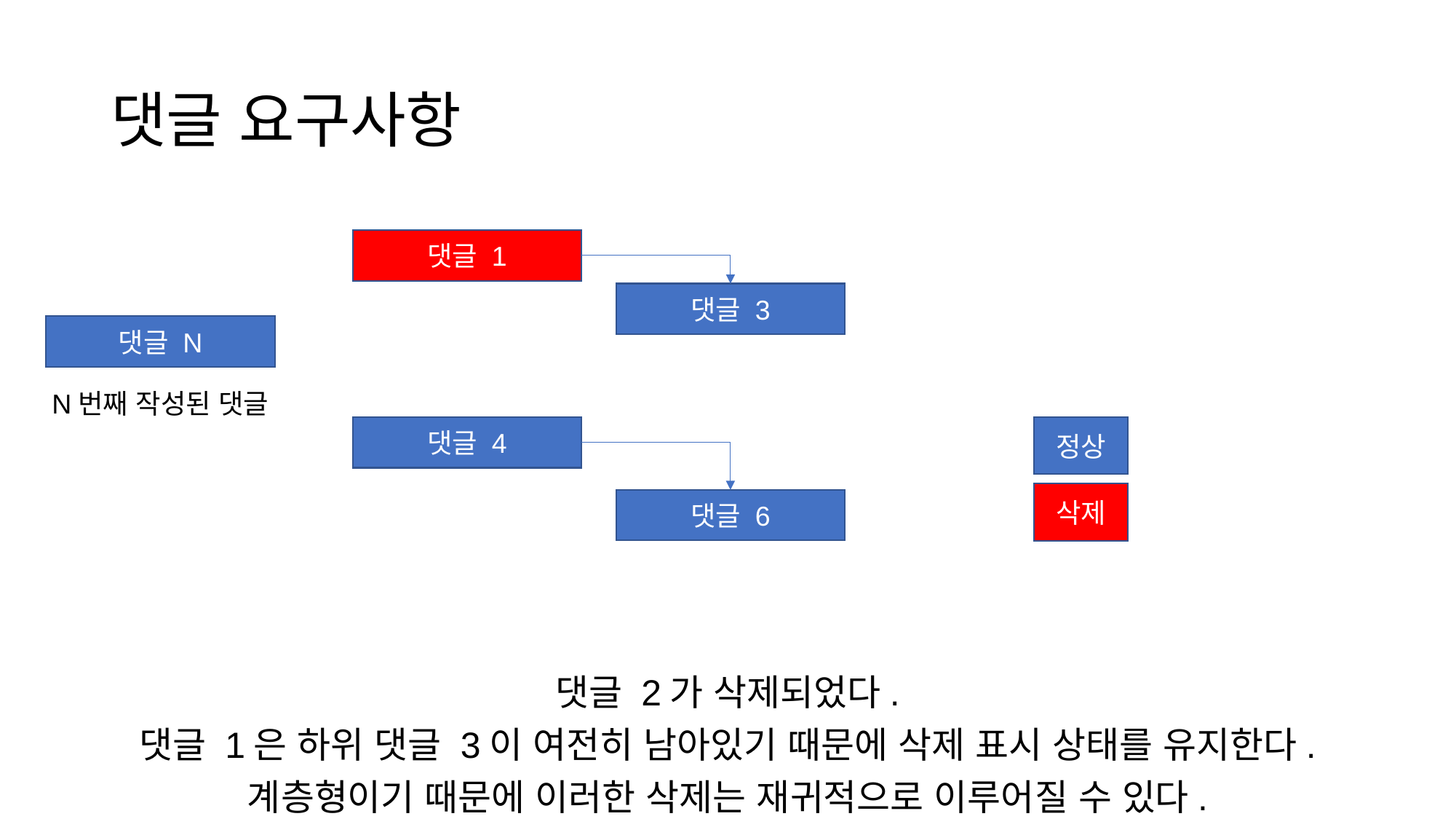

# 댓글 요구사항
댓글 1
댓글 3
댓글 N
N번째 작성된 댓글
댓글 4
정상
삭제
댓글 6
댓글 2가 삭제되었다.
댓글 1은 하위 댓글 3이 여전히 남아있기 때문에 삭제 표시 상태를 유지한다.
계층형이기 때문에 이러한 삭제는 재귀적으로 이루어질 수 있다.